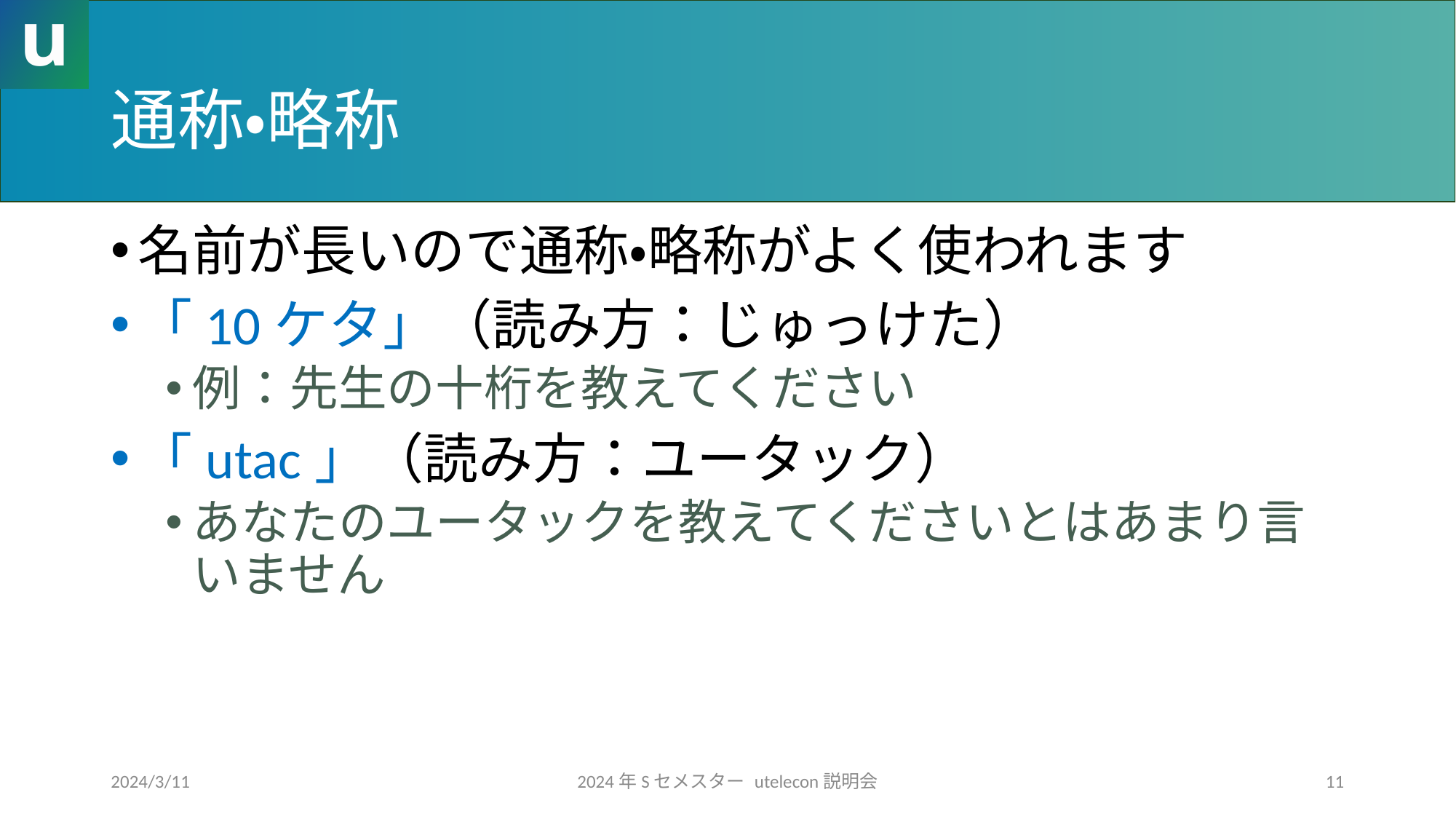

# 通称・略称
名前が長いので通称・略称がよく使われます
「10ケタ」（読み方：じゅっけた）
例：先生の十桁を教えてください
「utac」（読み方：ユータック）
あなたのユータックを教えてくださいとはあまり言いません
2024/3/11
2024年Sセメスター utelecon説明会
11